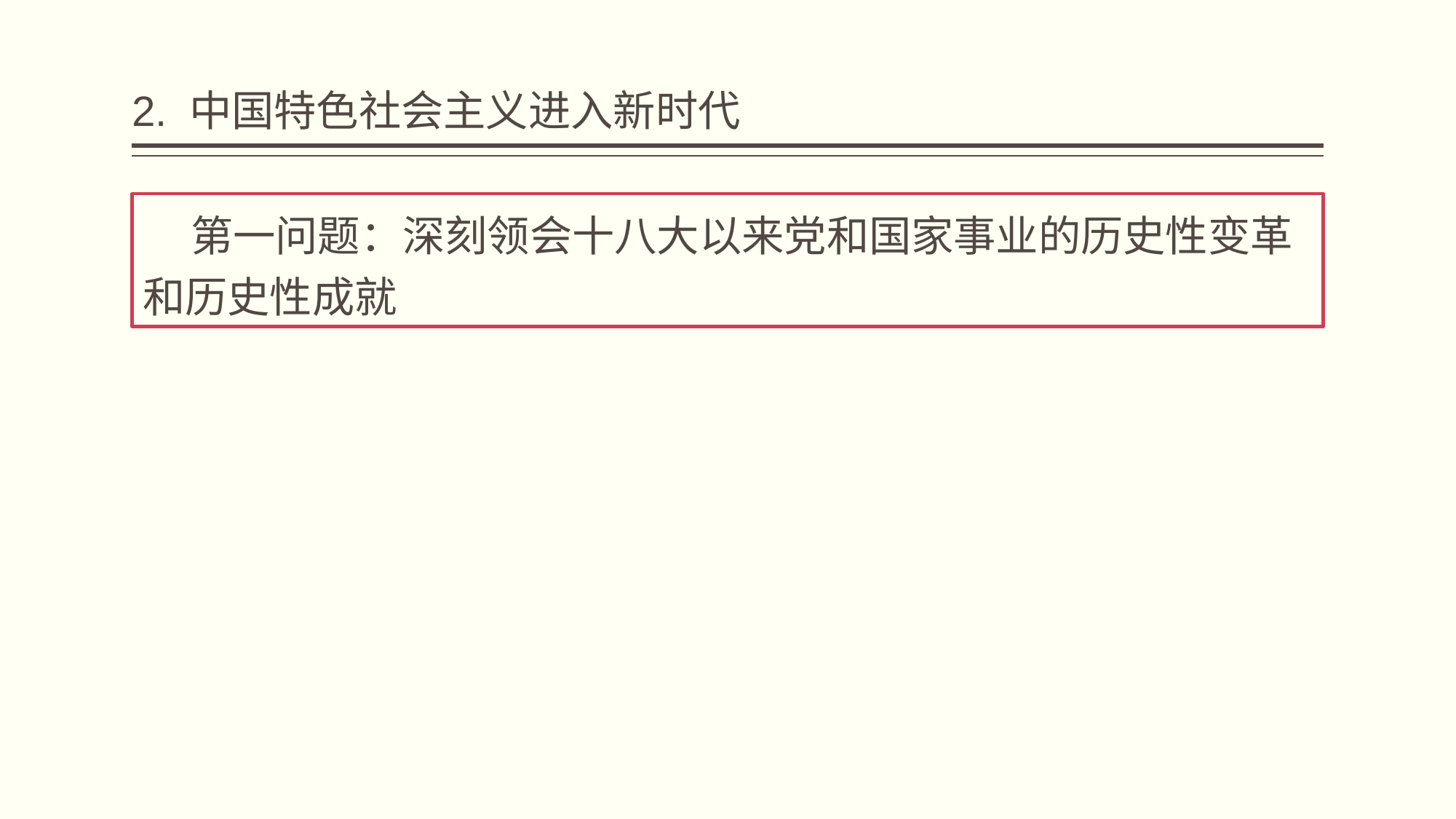

2. 中国特色社会主义进入新时代
    第一问题：深刻领会十八大以来党和国家事业的历史性变革和历史性成就